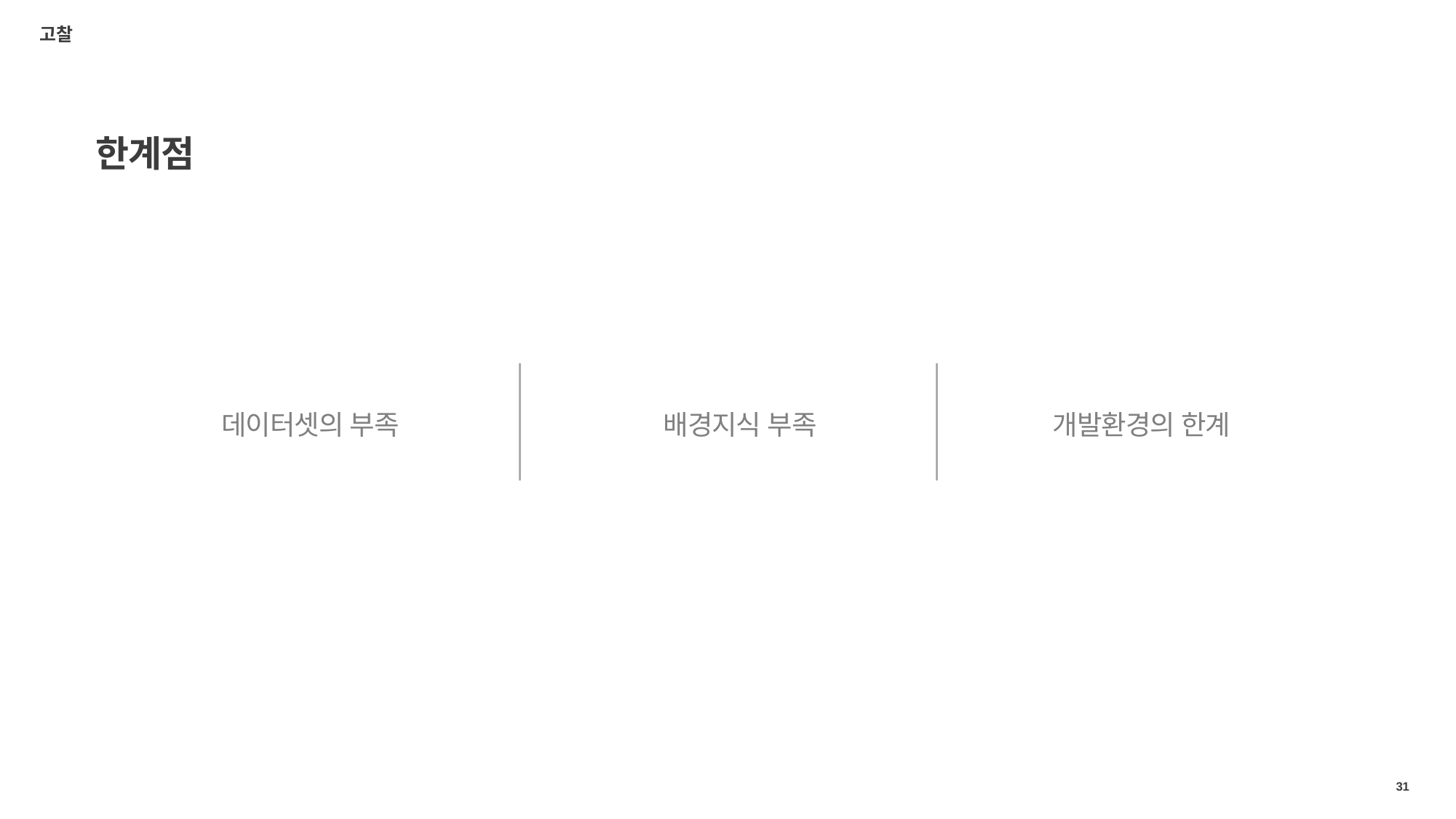

고찰
한계점
데이터셋의 부족
배경지식 부족
개발환경의 한계